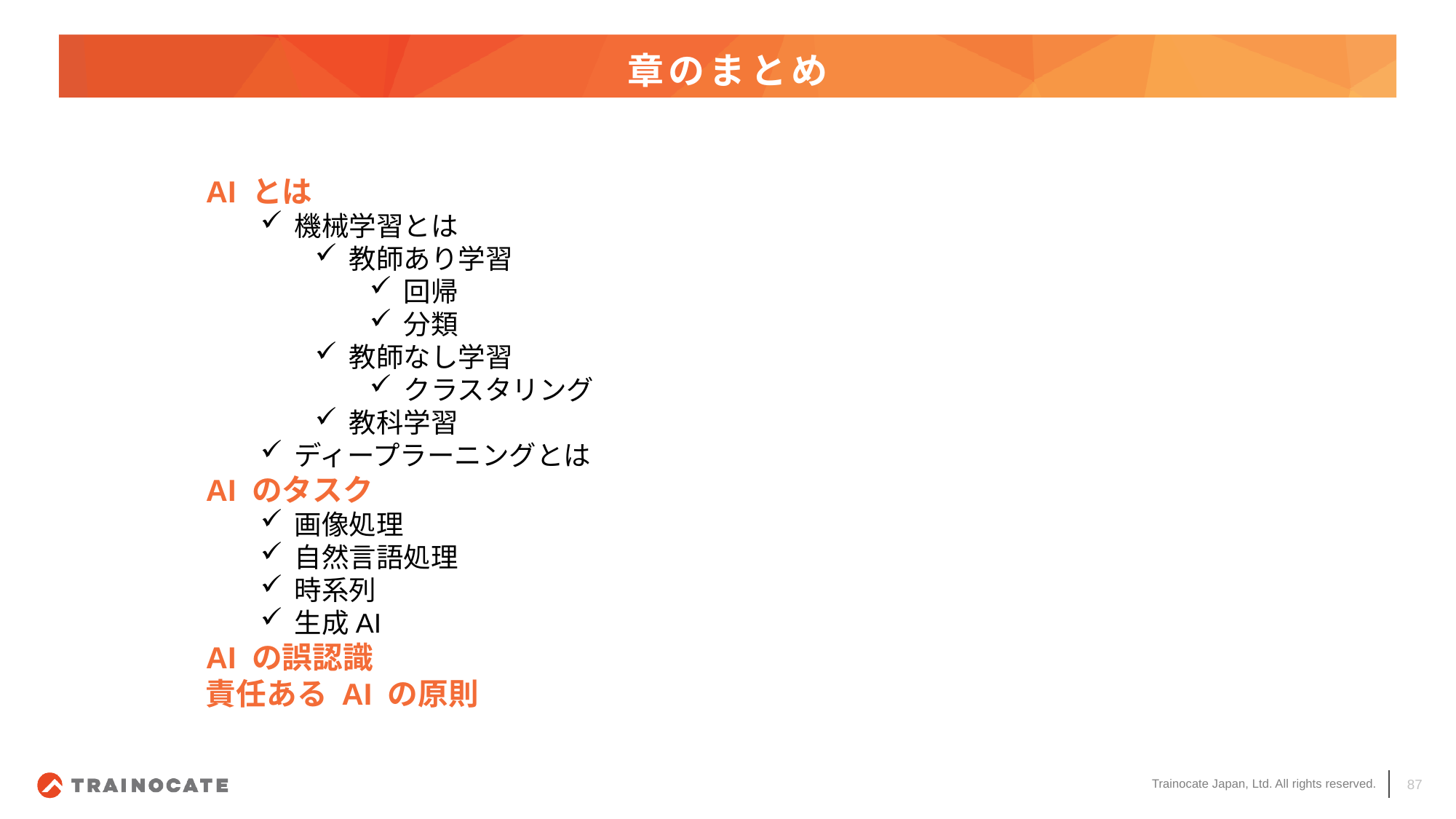

# 章のまとめ
AI とは
機械学習とは
教師あり学習
回帰
分類
教師なし学習
クラスタリング
教科学習
ディープラーニングとは
AI のタスク
画像処理
自然言語処理
時系列
生成AI
AI の誤認識
責任ある AI の原則
87